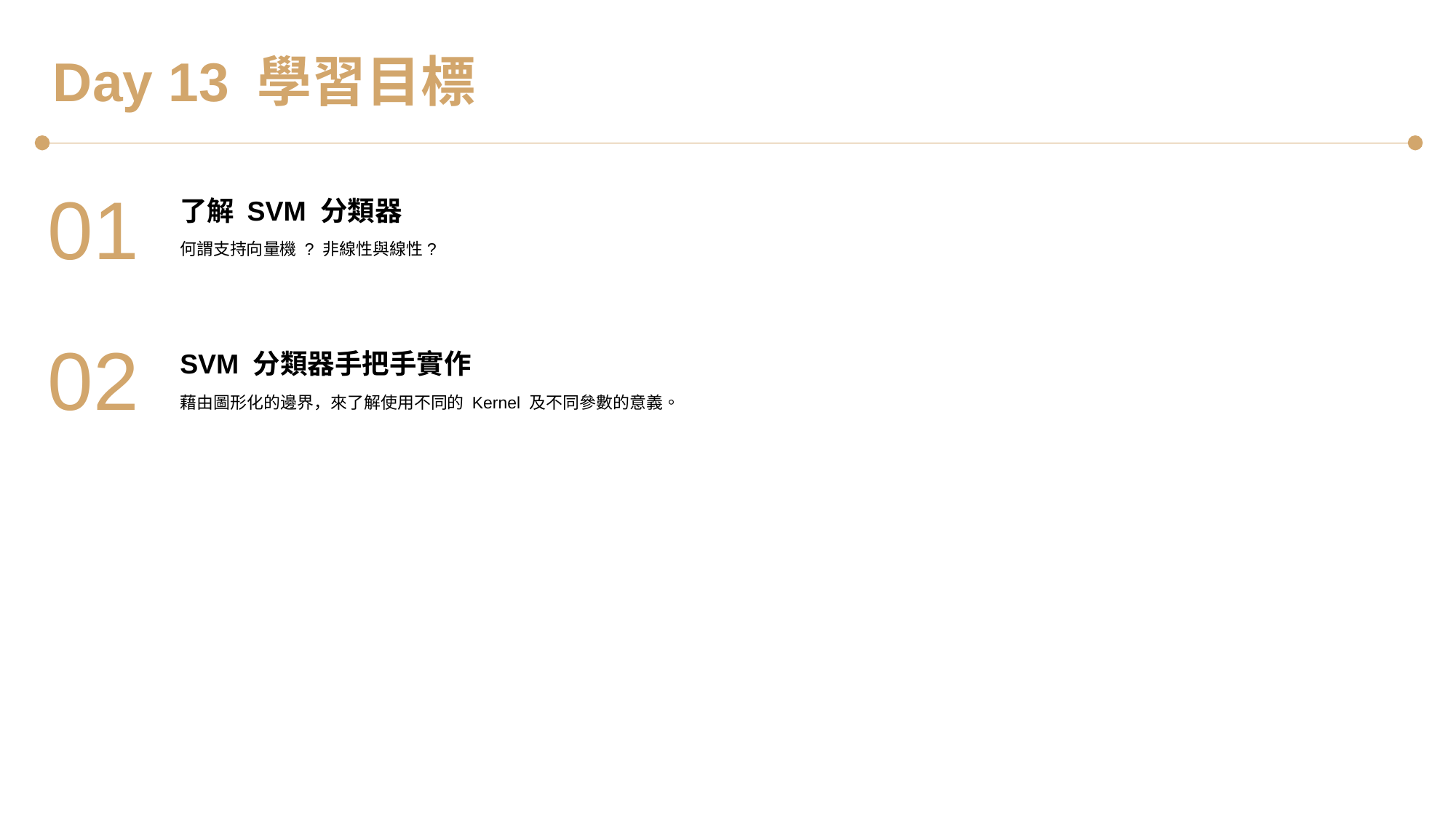

Day 13 學習目標
01
了解 SVM 分類器
何謂支持向量機 ? 非線性與線性?
02
SVM 分類器手把手實作
藉由圖形化的邊界，來了解使用不同的 Kernel 及不同參數的意義。